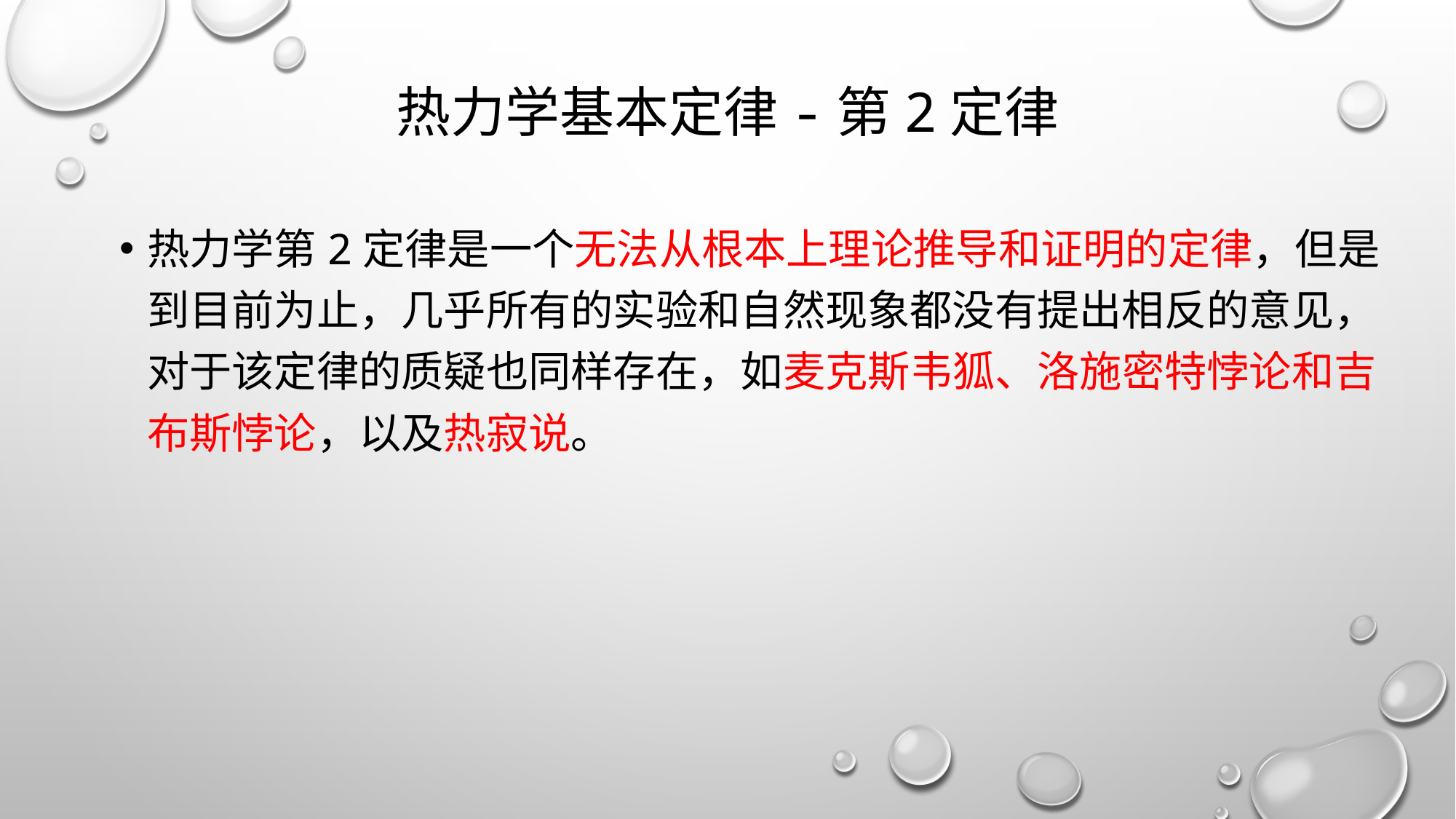

# 热力学基本定律-第2定律

热力学第2定律是一个无法从根本上理论推导和证明的定律，但是到目前为止，几乎所有的实验和自然现象都没有提出相反的意见，对于该定律的质疑也同样存在，如麦克斯韦狐、洛施密特悖论和吉布斯悖论，以及热寂说。